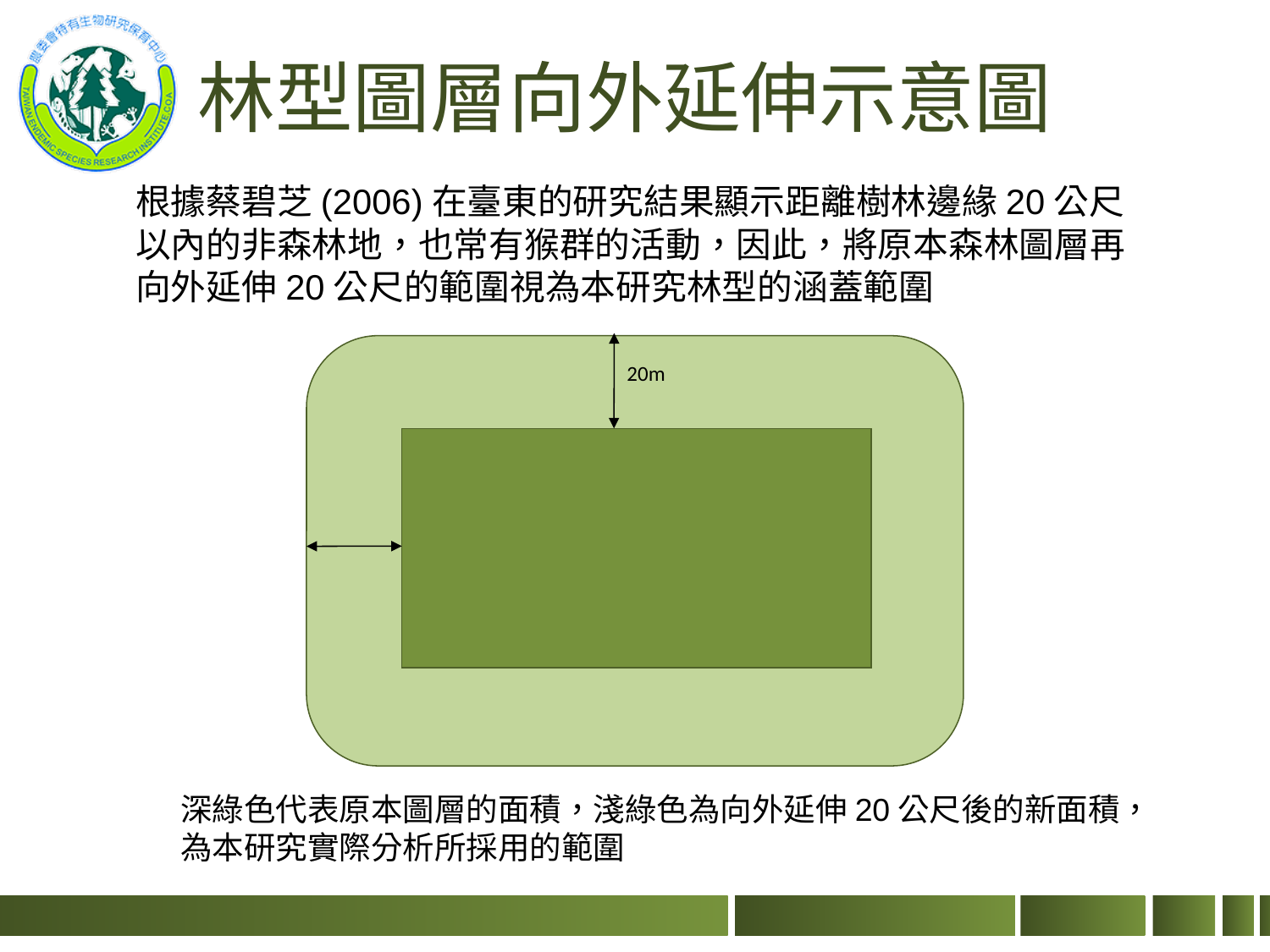

# 林型圖層向外延伸示意圖
根據蔡碧芝(2006)在臺東的研究結果顯示距離樹林邊緣20公尺以內的非森林地，也常有猴群的活動，因此，將原本森林圖層再向外延伸20公尺的範圍視為本研究林型的涵蓋範圍

20m

深綠色代表原本圖層的面積，淺綠色為向外延伸20公尺後的新面積，為本研究實際分析所採用的範圍